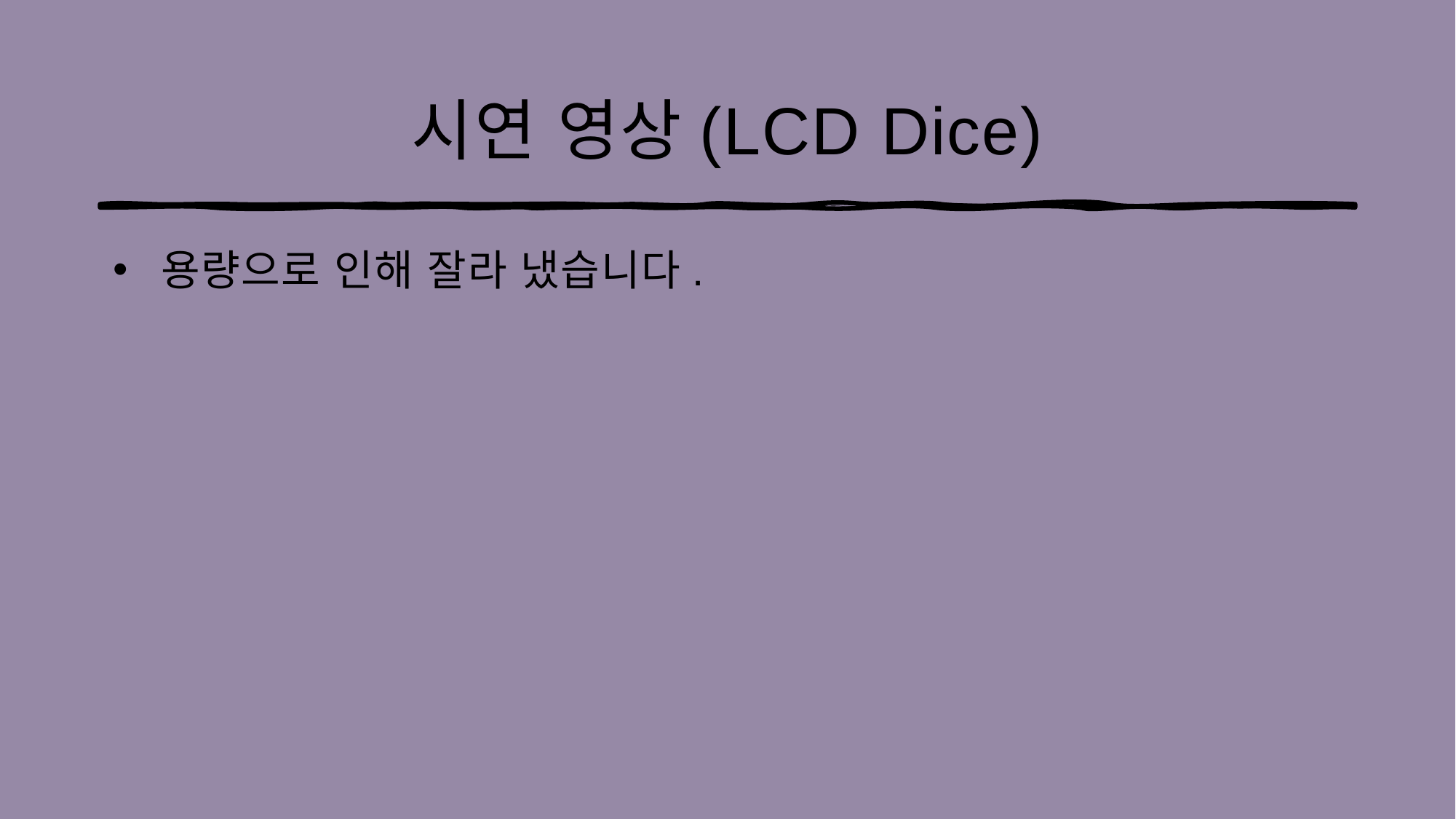

# 시연 영상(LCD Dice)
 용량으로 인해 잘라 냈습니다.